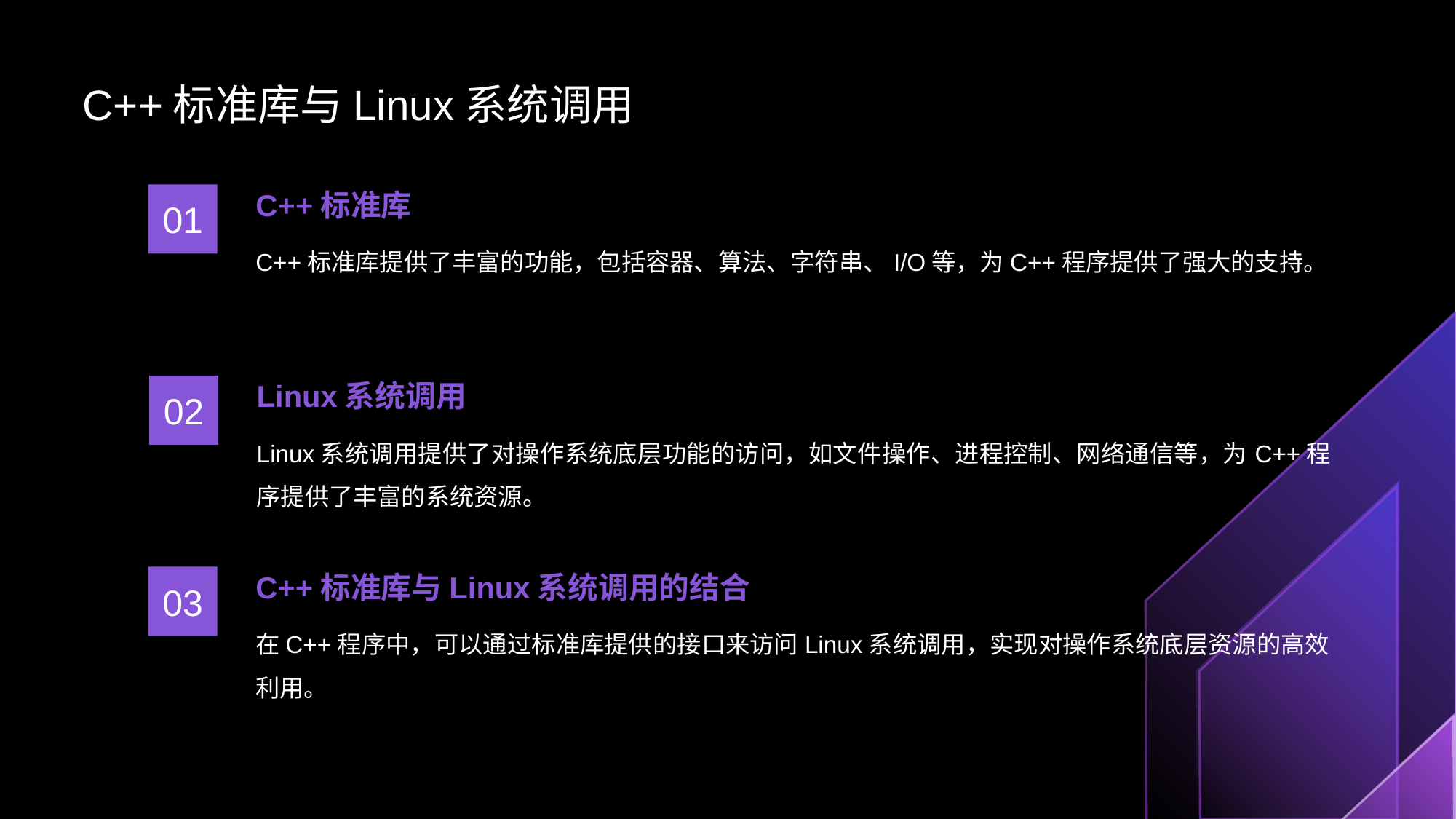

# C++标准库与Linux系统调用
C++标准库
01
C++标准库提供了丰富的功能，包括容器、算法、字符串、I/O等，为C++程序提供了强大的支持。
Linux系统调用
02
Linux系统调用提供了对操作系统底层功能的访问，如文件操作、进程控制、网络通信等，为C++程序提供了丰富的系统资源。
C++标准库与Linux系统调用的结合
03
在C++程序中，可以通过标准库提供的接口来访问Linux系统调用，实现对操作系统底层资源的高效利用。